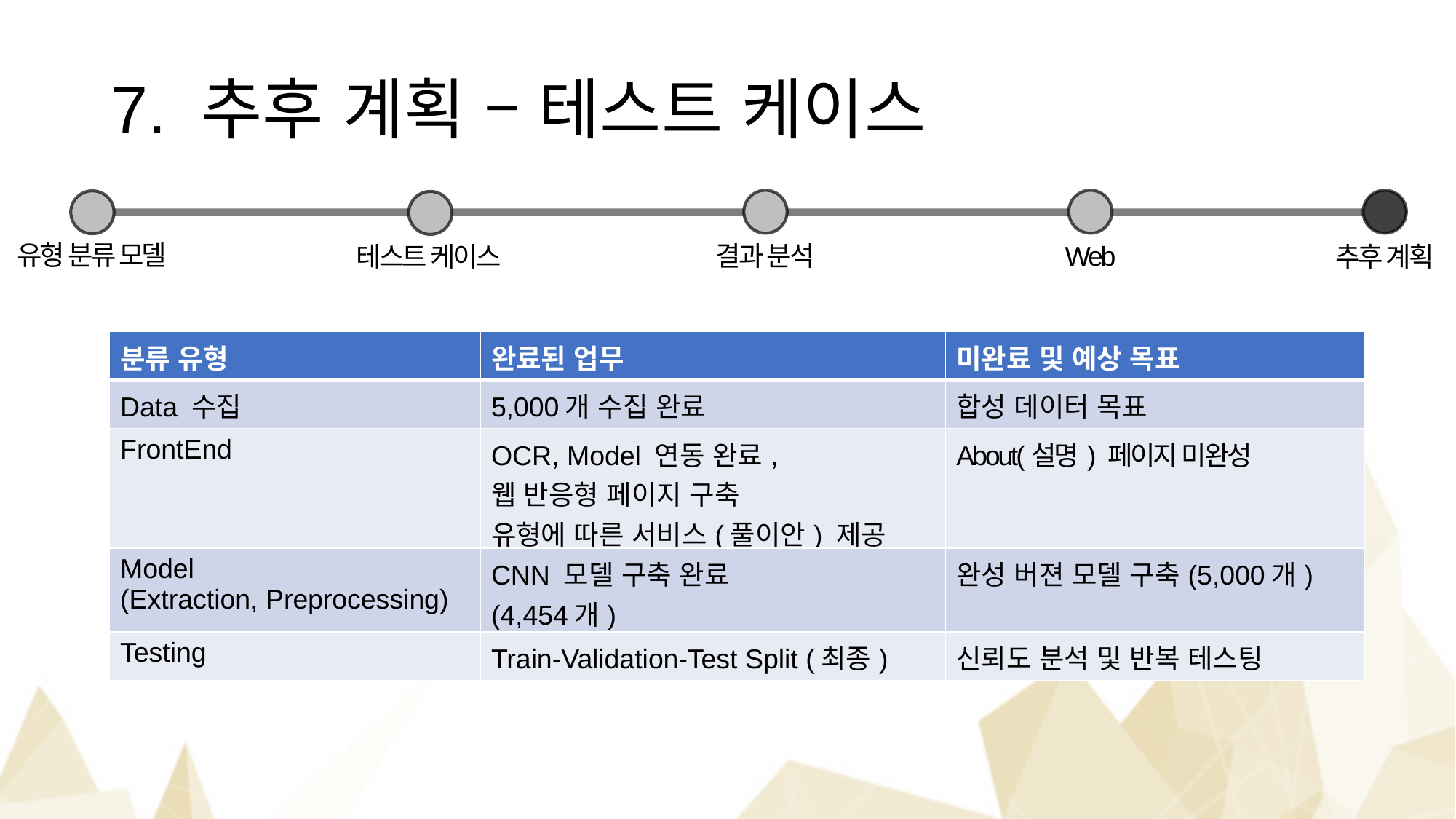

# 7. 추후 계획 – 테스트 케이스

유형 분류 모델
Web
결과 분석
테스트 케이스
추후 계획
| 분류 유형 | 완료된 업무 | 미완료 및 예상 목표 |
| --- | --- | --- |
| Data 수집 | 5,000개 수집 완료 | 합성 데이터 목표 |
| FrontEnd | OCR, Model 연동 완료, 웹 반응형 페이지 구축 유형에 따른 서비스(풀이안) 제공 | About(설명) 페이지 미완성 |
| Model (Extraction, Preprocessing) | CNN 모델 구축 완료 (4,454개) | 완성 버젼 모델 구축(5,000개) |
| Testing | Train-Validation-Test Split (최종) | 신뢰도 분석 및 반복 테스팅 |